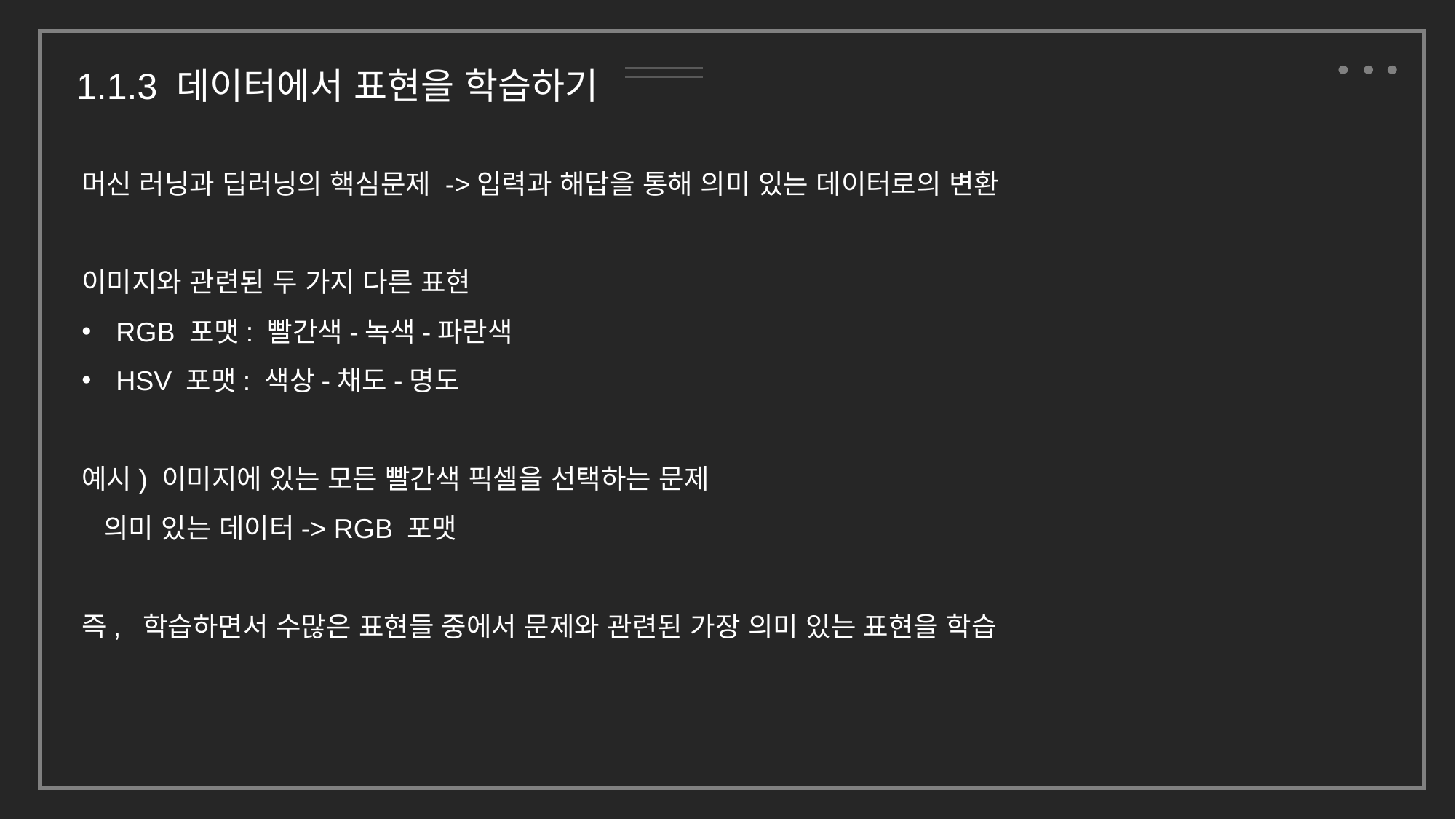

1.1.3 데이터에서 표현을 학습하기

머신 러닝과 딥러닝의 핵심문제 ->입력과 해답을 통해 의미 있는 데이터로의 변환

이미지와 관련된 두 가지 다른 표현
RGB 포맷: 빨간색-녹색-파란색
HSV 포맷: 색상-채도-명도

예시) 이미지에 있는 모든 빨간색 픽셀을 선택하는 문제
  의미 있는 데이터-> RGB 포맷

즉,  학습하면서 수많은 표현들 중에서 문제와 관련된 가장 의미 있는 표현을 학습